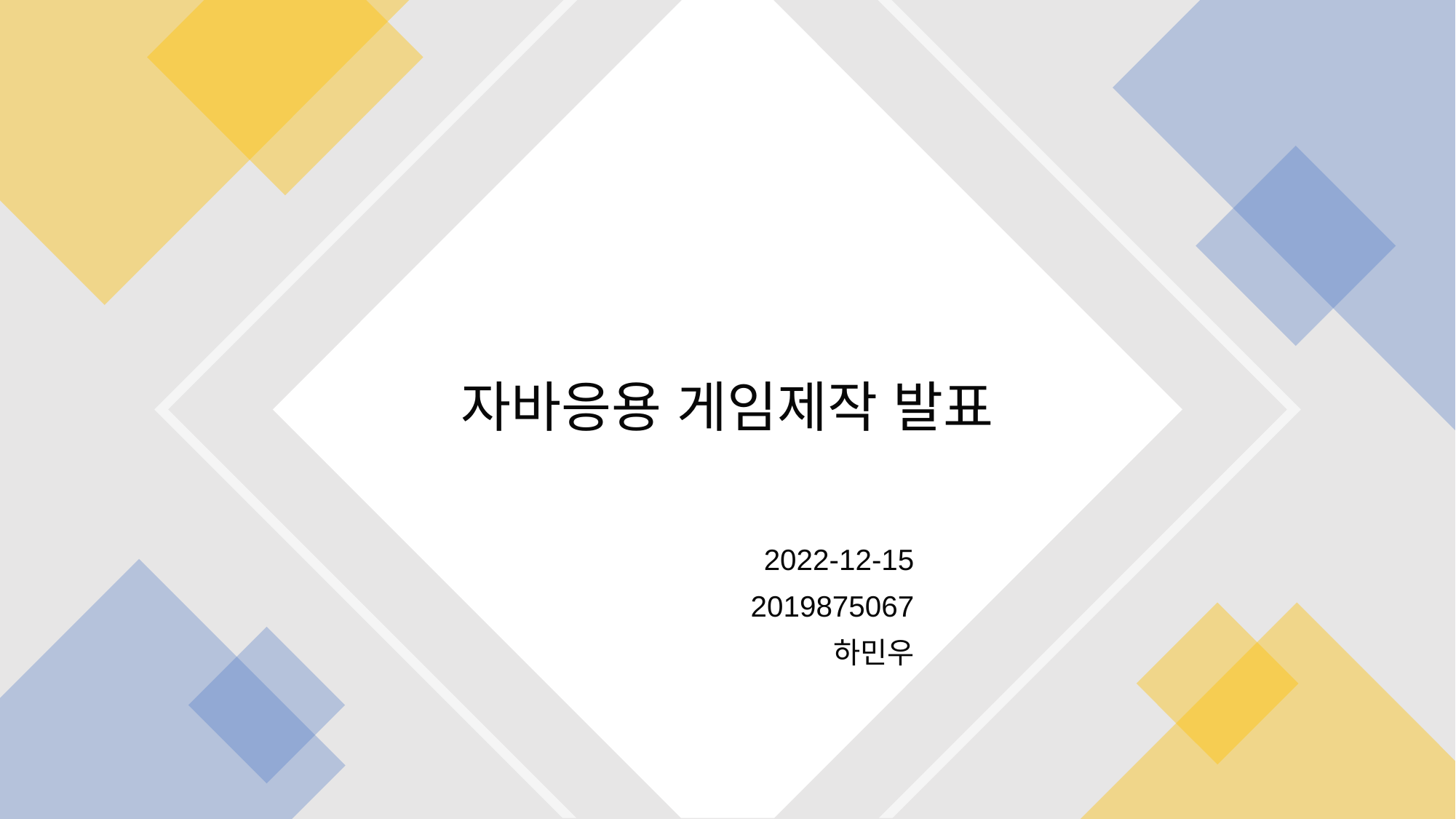

# 자바응용 게임제작 발표
2022-12-15
2019875067
하민우